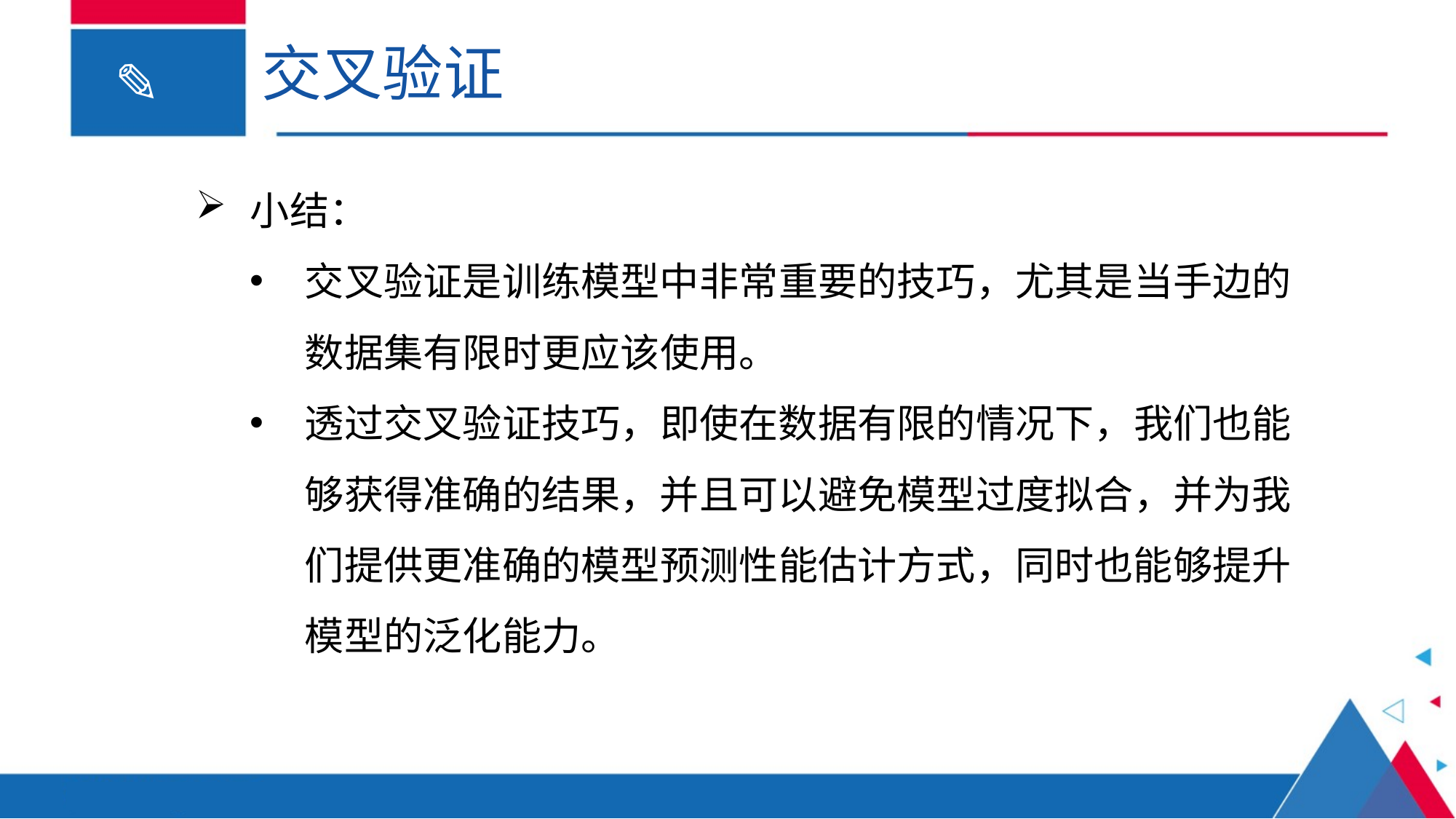

# 交叉验证
小结：
交叉验证是训练模型中非常重要的技巧，尤其是当手边的数据集有限时更应该使用。
透过交叉验证技巧，即使在数据有限的情况下，我们也能够获得准确的结果，并且可以避免模型过度拟合，并为我们提供更准确的模型预测性能估计方式，同时也能够提升模型的泛化能力。